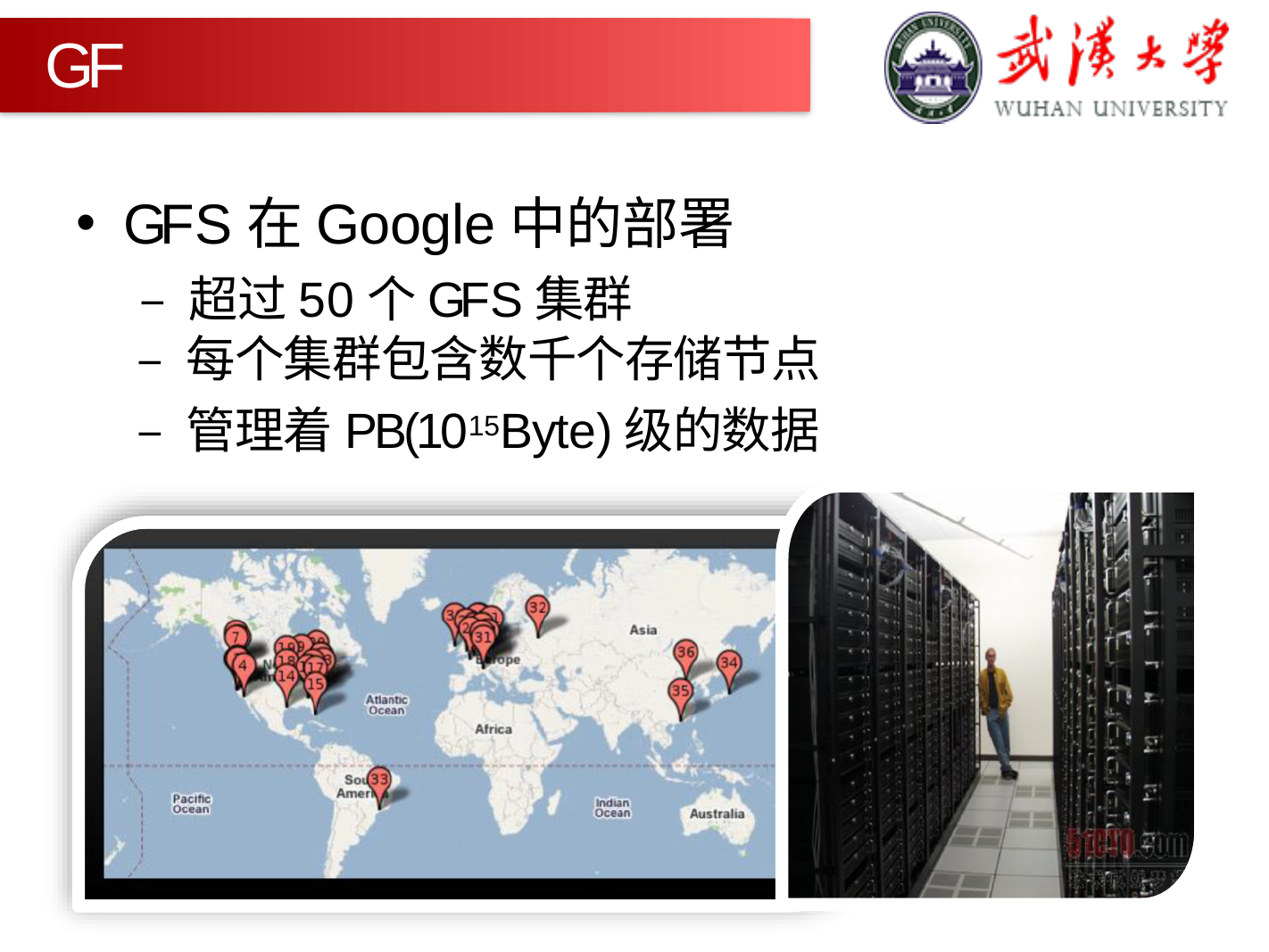

GFS

GFS在Google中的部署

– 超过50个GFS集群
– 每个集群包含数千个存储节点

– 管理着PB(1015Byte)级的数据